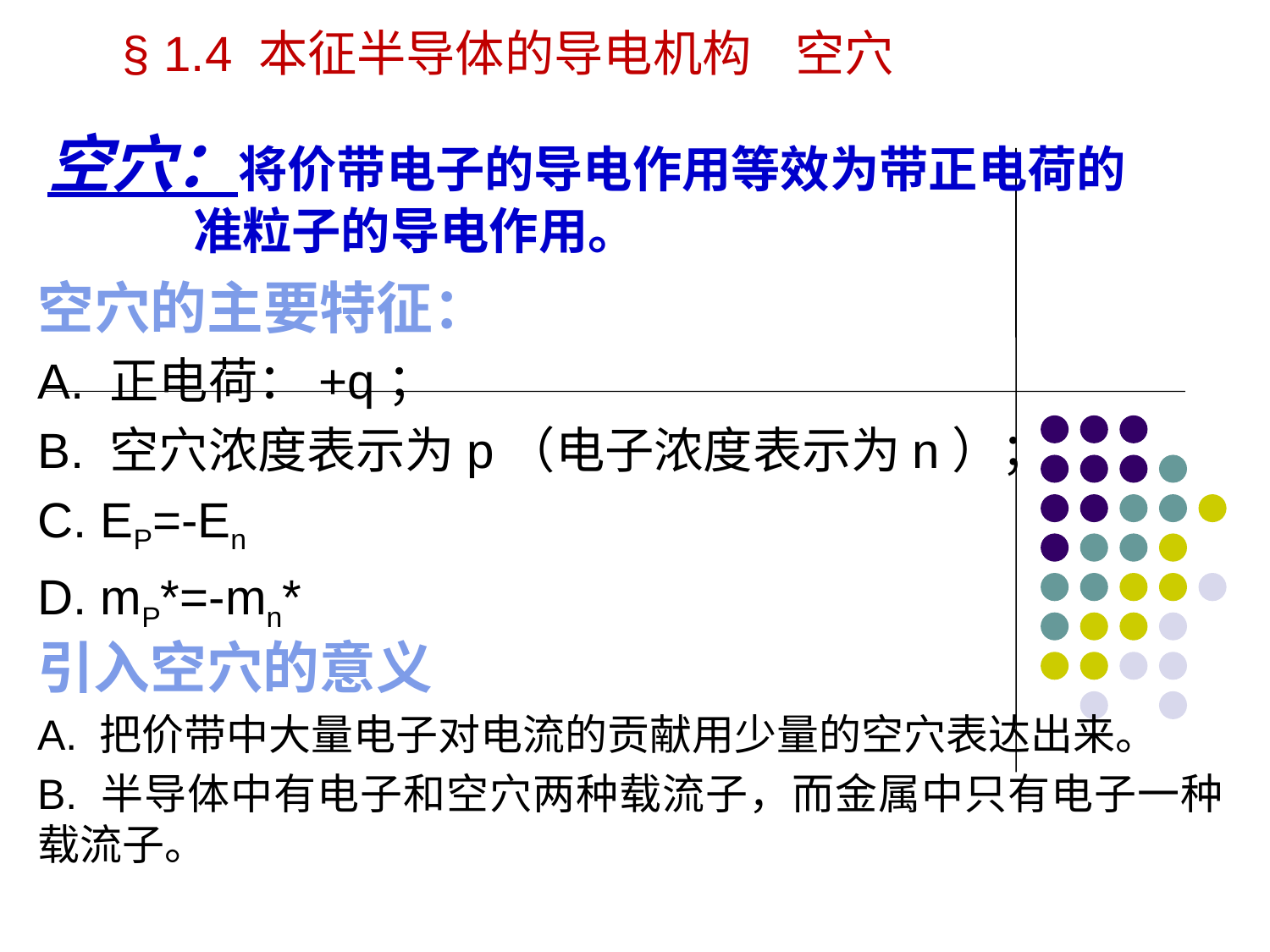

§ 1.4 本征半导体的导电机构    空穴
# 空穴：将价带电子的导电作用等效为带正电荷的 准粒子的导电作用。
空穴的主要特征：
A. 正电荷：+q；
B. 空穴浓度表示为p（电子浓度表示为n）；
C. EP=-En
D. mP*=-mn*

引入空穴的意义
A. 把价带中大量电子对电流的贡献用少量的空穴表达出来。
B. 半导体中有电子和空穴两种载流子，而金属中只有电子一种载流子。